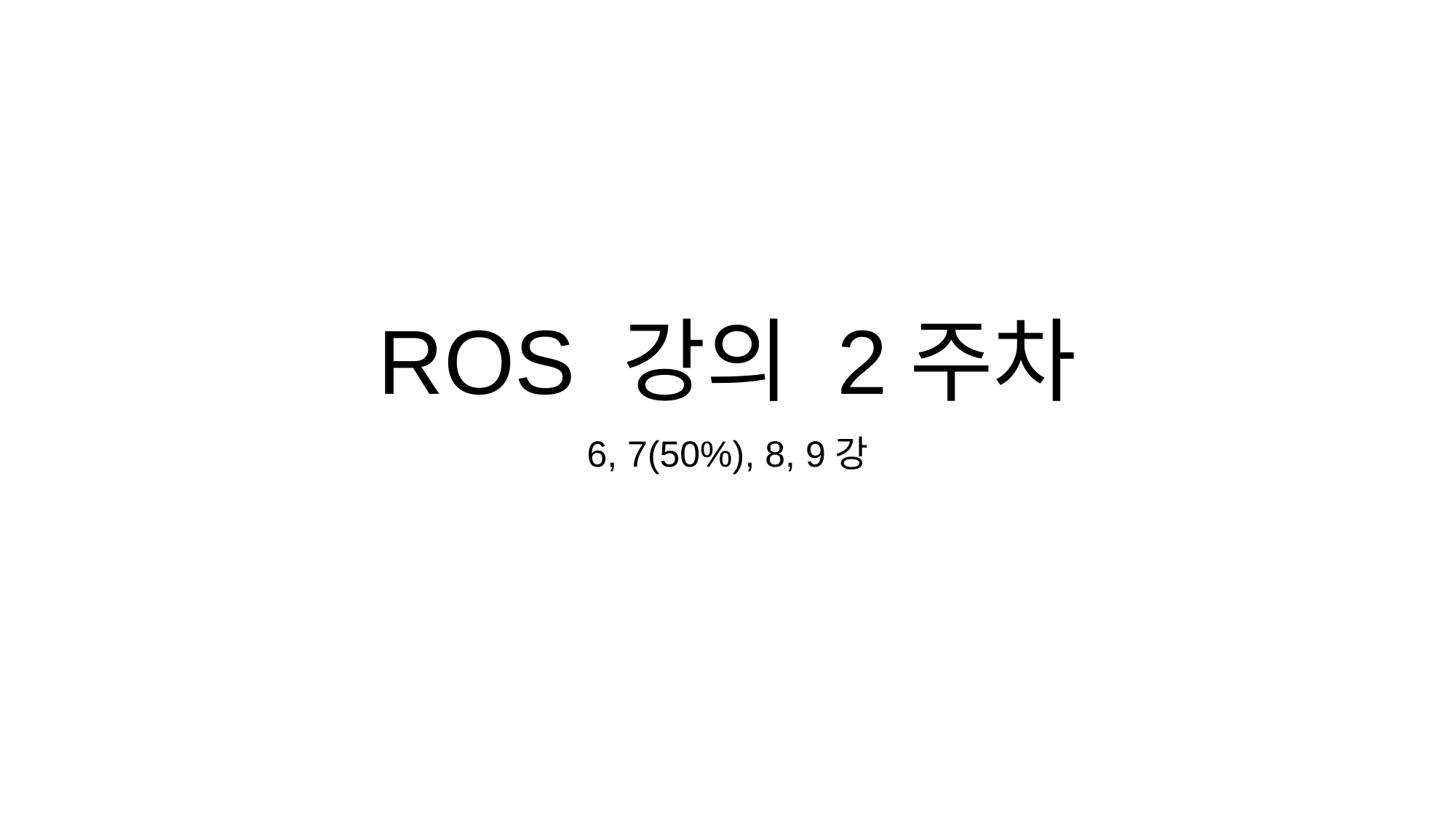

# ROS 강의 2주차
6, 7(50%), 8, 9강